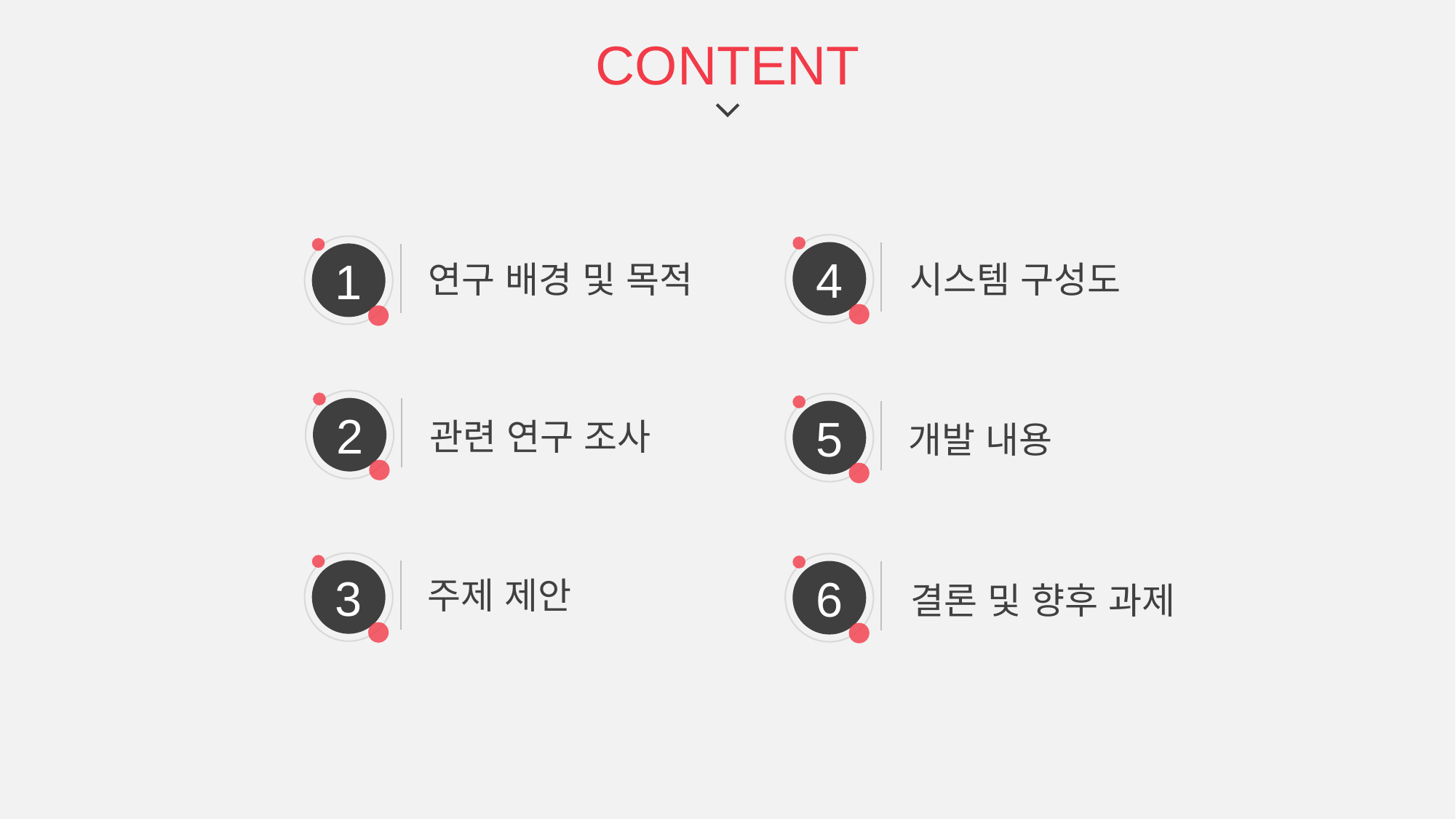

CONTENT

4

1

연구 배경 및 목적
시스템 구성도

2

5

관련 연구 조사
개발 내용

3

6

주제 제안
결론 및 향후 과제